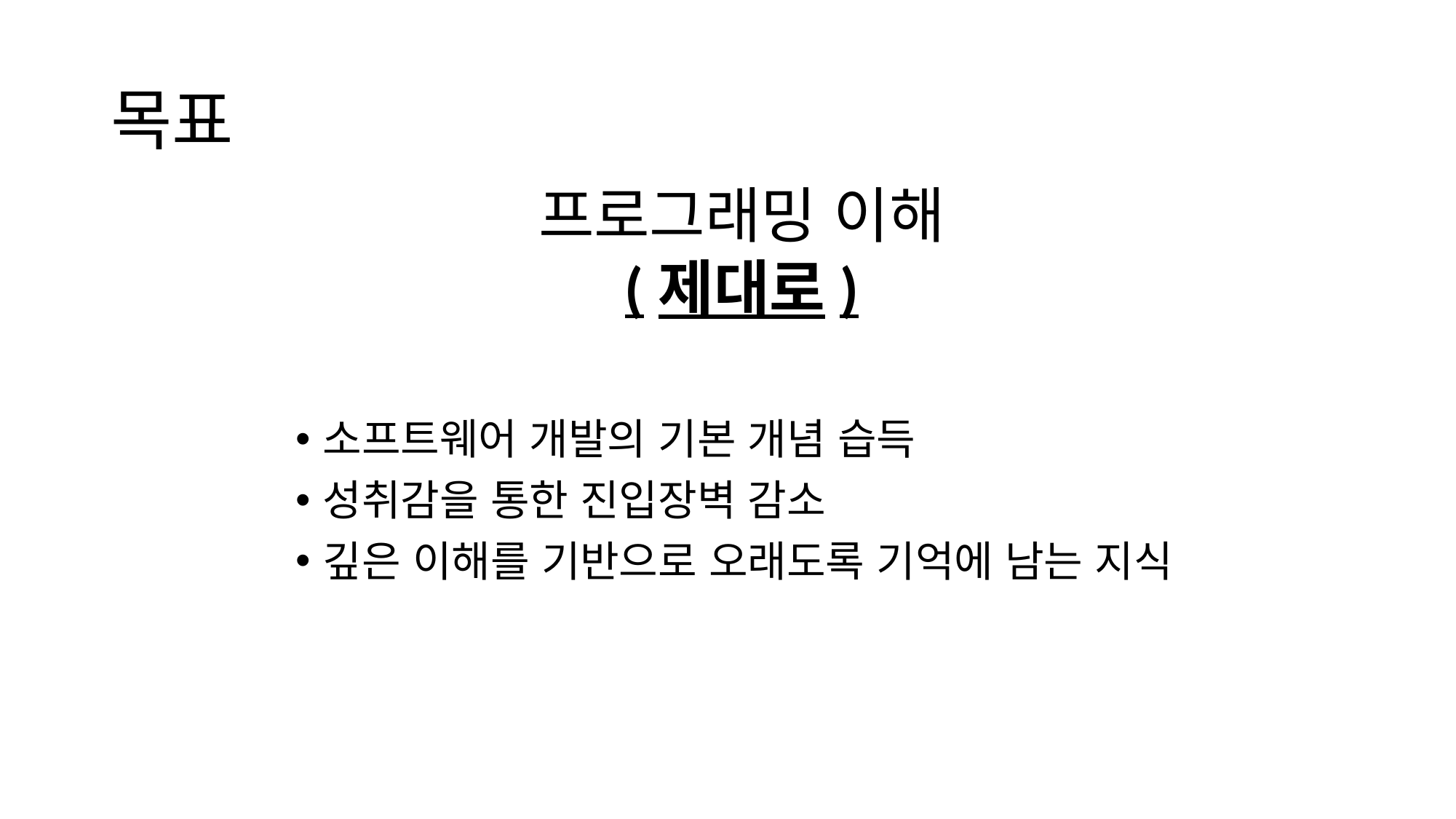

# 목표
프로그래밍 이해
(제대로)
소프트웨어 개발의 기본 개념 습득
성취감을 통한 진입장벽 감소
깊은 이해를 기반으로 오래도록 기억에 남는 지식